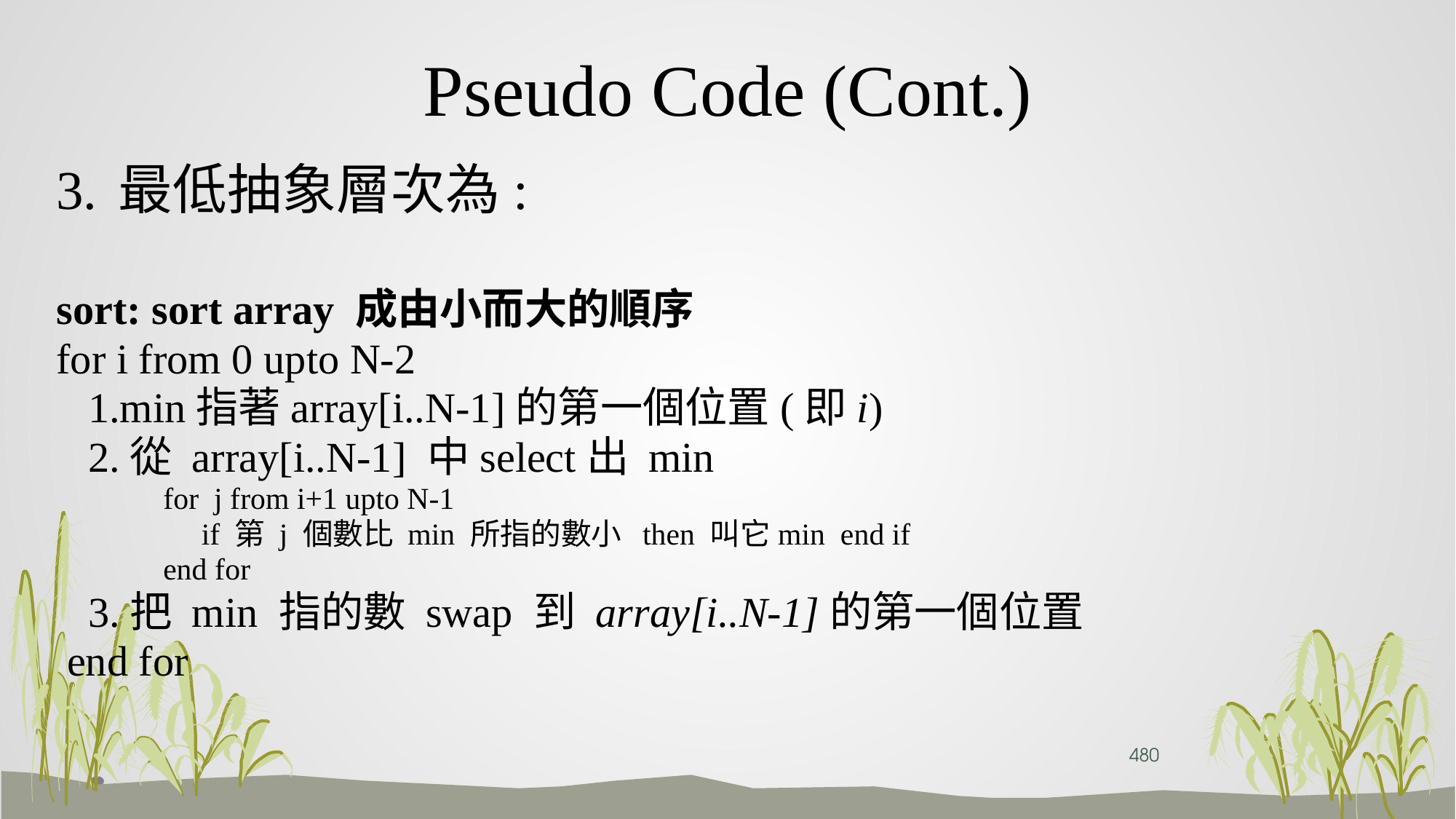

# Pseudo Code (Cont.)
3. 最低抽象層次為:

sort: sort array 成由小而大的順序
for i from 0 upto N-2
   1.min指著array[i..N-1]的第一個位置(即i)
   2.從 array[i..N-1] 中select出 min
              for  j from i+1 upto N-1
                   if 第 j 個數比 min 所指的數小  then 叫它min  end if
              end for
   3.把 min 指的數 swap 到 array[i..N-1]的第一個位置
 end for

480